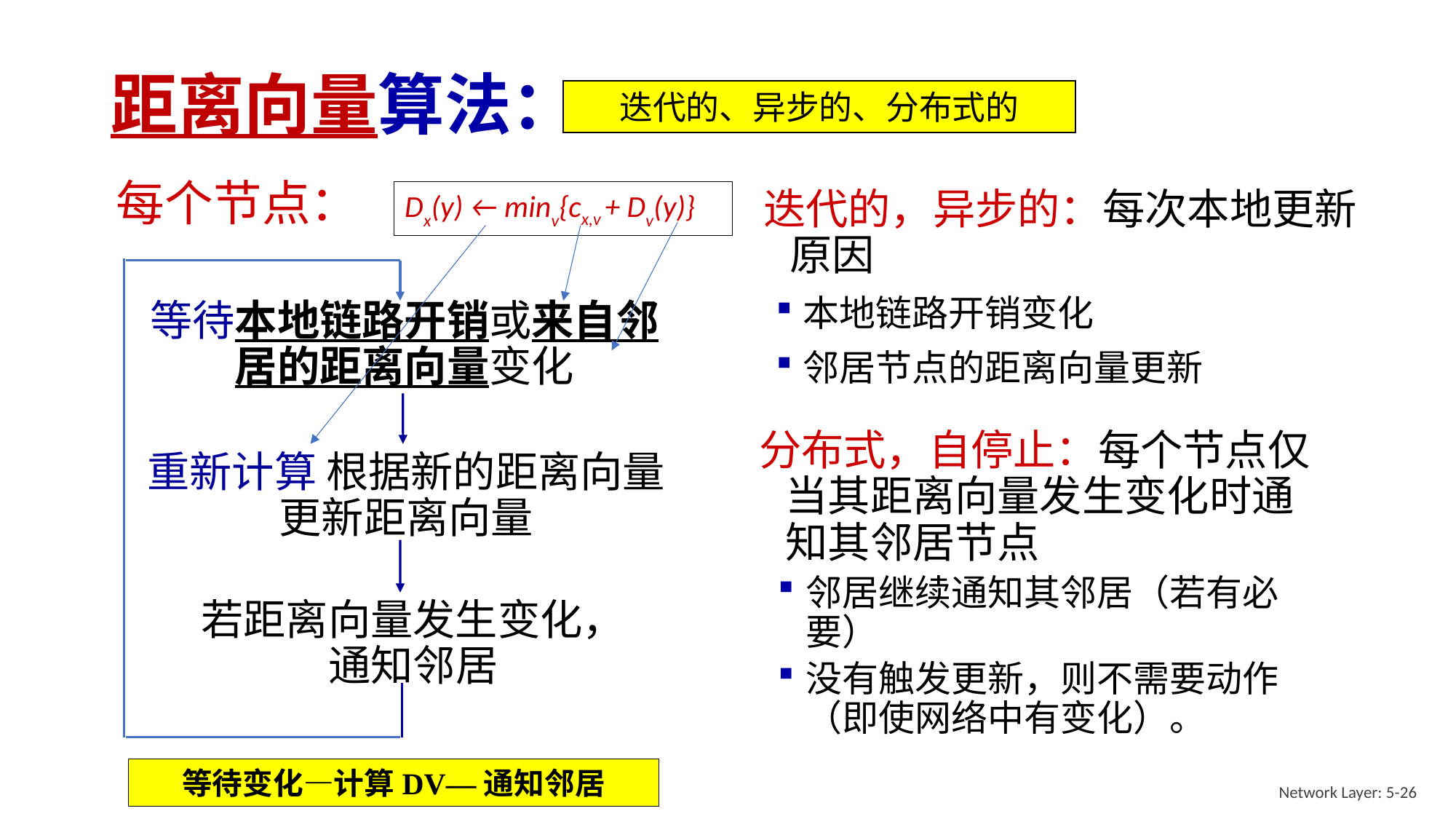

# 距离向量算法：
迭代的、异步的、分布式的
每个节点：
Dx(y) ← minv{cx,v + Dv(y)}
迭代的，异步的：每次本地更新原因
本地链路开销变化
邻居节点的距离向量更新

等待本地链路开销或来自邻居的距离向量变化

重新计算 根据新的距离向量更新距离向量

分布式，自停止：每个节点仅当其距离向量发生变化时通知其邻居节点
邻居继续通知其邻居（若有必要）
没有触发更新，则不需要动作（即使网络中有变化）。

若距离向量发生变化，通知邻居
等待变化—计算DV—通知邻居
Network Layer: 5-26